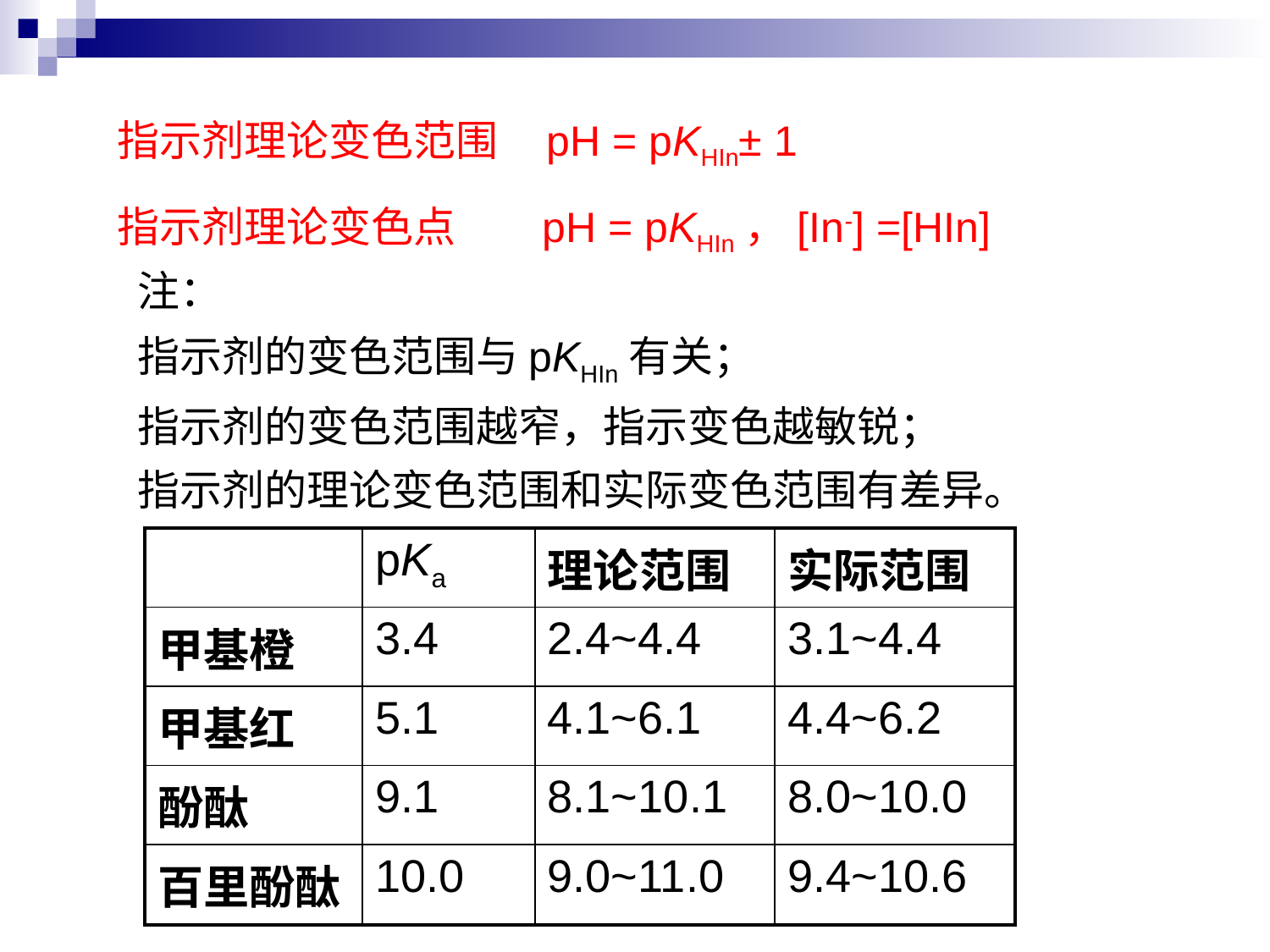

指示剂理论变色范围    pH = pKHIn± 1
指示剂理论变色点        pH = pKHIn，[In-] =[HIn]
注：
指示剂的变色范围与pKHIn有关；
指示剂的变色范围越窄，指示变色越敏锐；
指示剂的理论变色范围和实际变色范围有差异。
|  | pKa | 理论范围 | 实际范围 |
| --- | --- | --- | --- |
| 甲基橙 | 3.4 | 2.4~4.4 | 3.1~4.4 |
| 甲基红 | 5.1 | 4.1~6.1 | 4.4~6.2 |
| 酚酞 | 9.1 | 8.1~10.1 | 8.0~10.0 |
| 百里酚酞 | 10.0 | 9.0~11.0 | 9.4~10.6 |